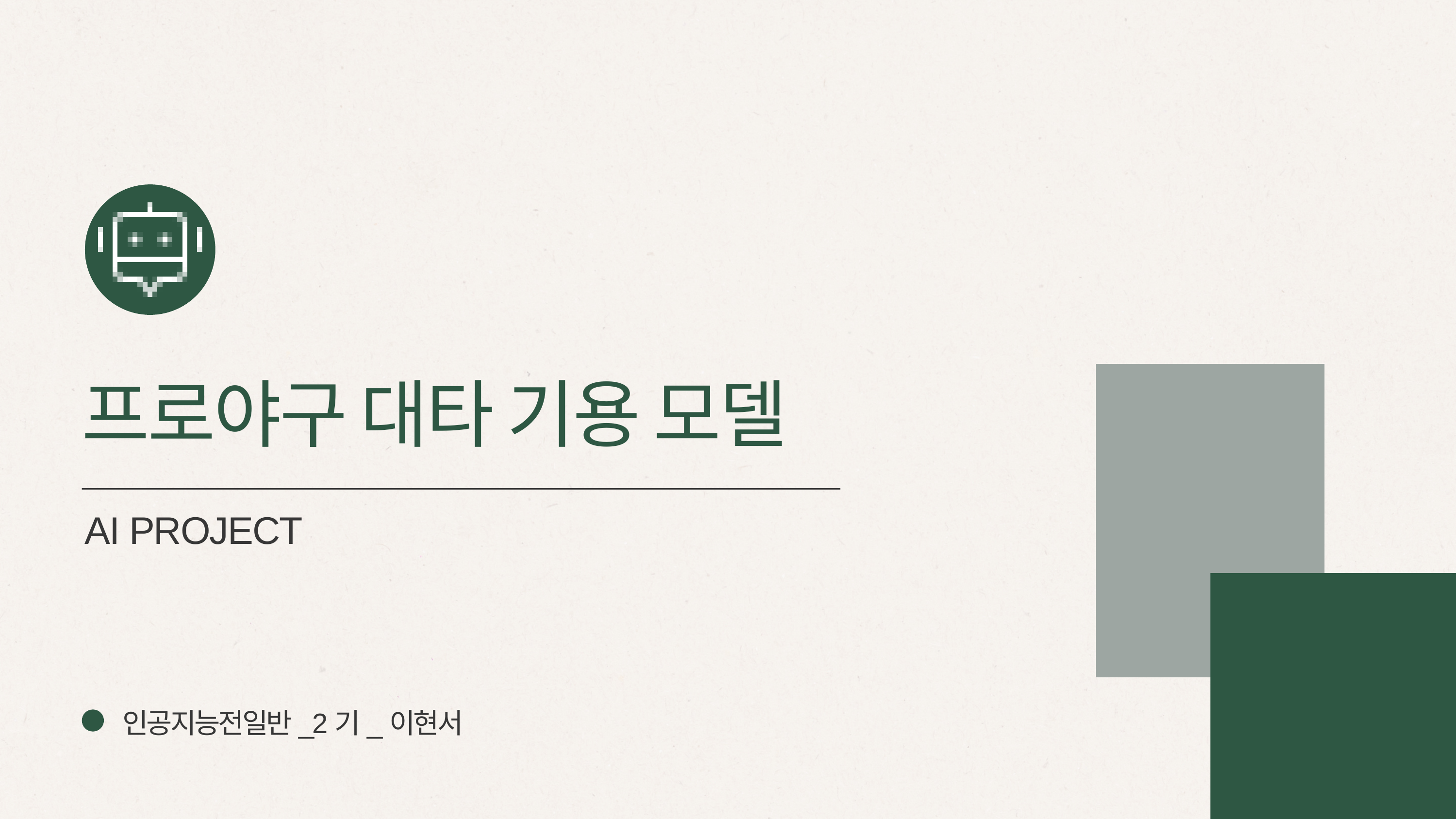

프로야구 대타 기용 모델

AI PROJECT

인공지능전일반_2기_이현서